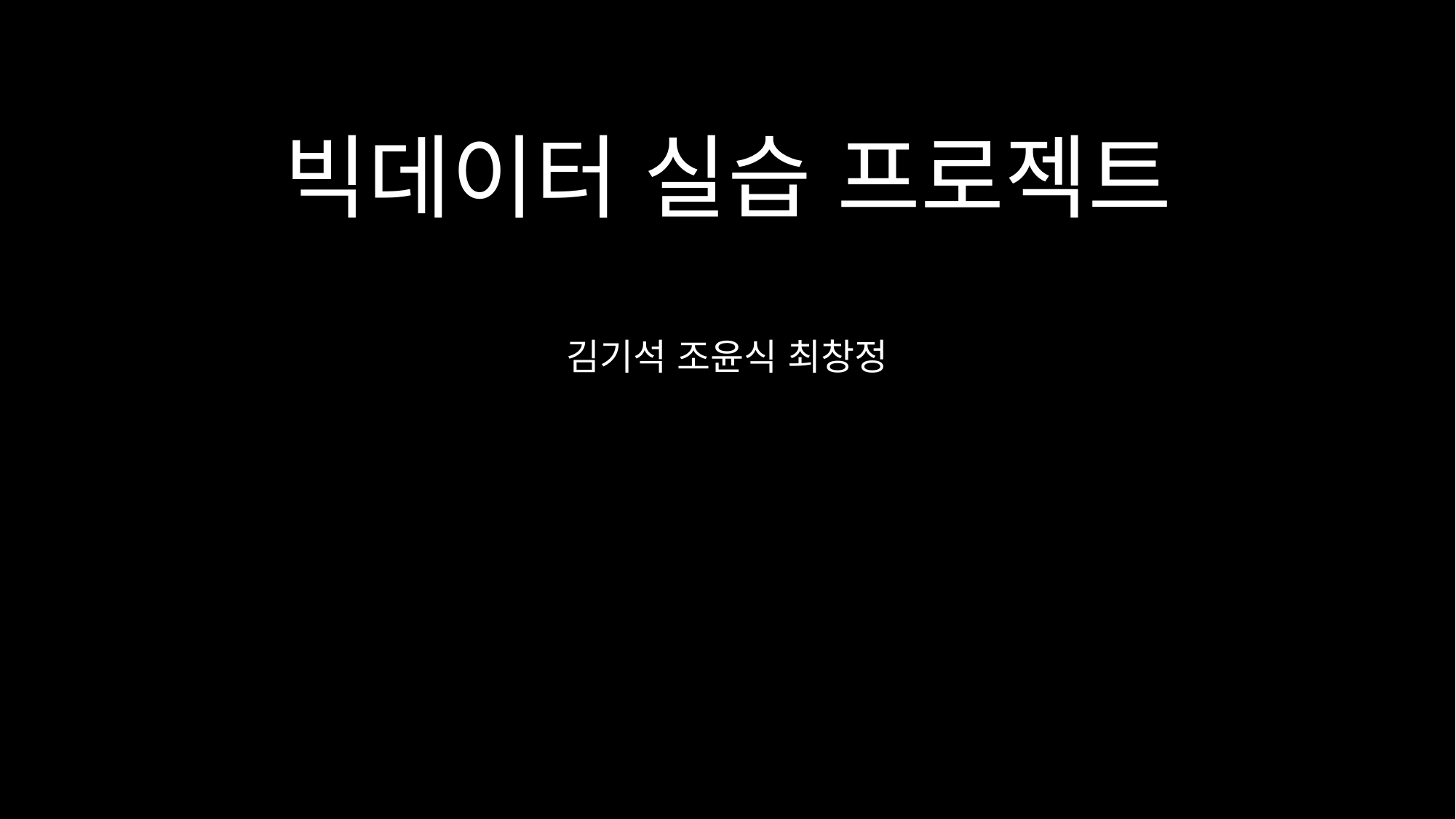

# 빅데이터 실습 프로젝트
김기석 조윤식 최창정